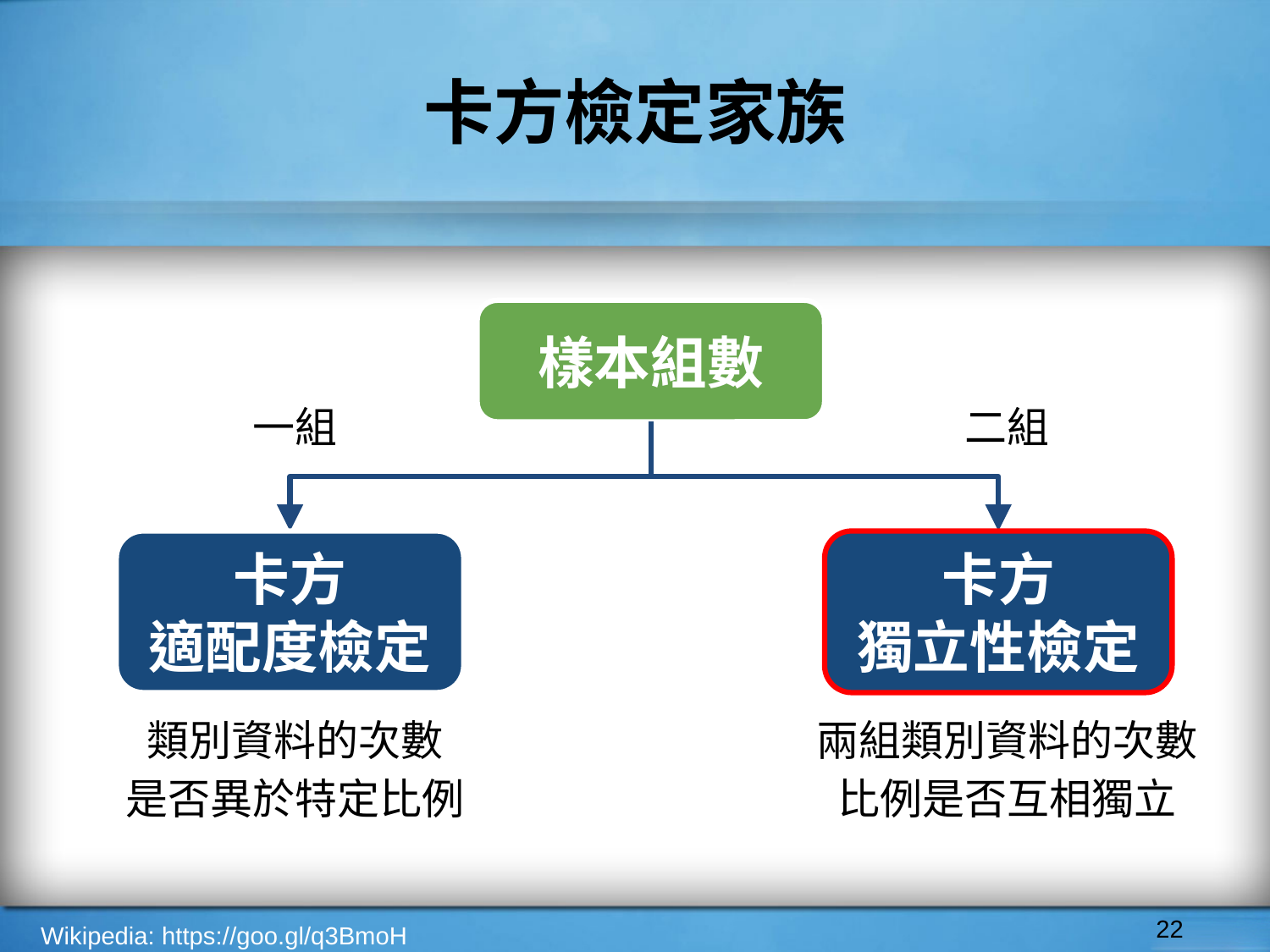

# 卡方檢定家族
樣本組數
一組
二組
卡方
適配度檢定
卡方
獨立性檢定
類別資料的次數
是否異於特定比例
兩組類別資料的次數
比例是否互相獨立
22
Wikipedia: https://goo.gl/q3BmoH